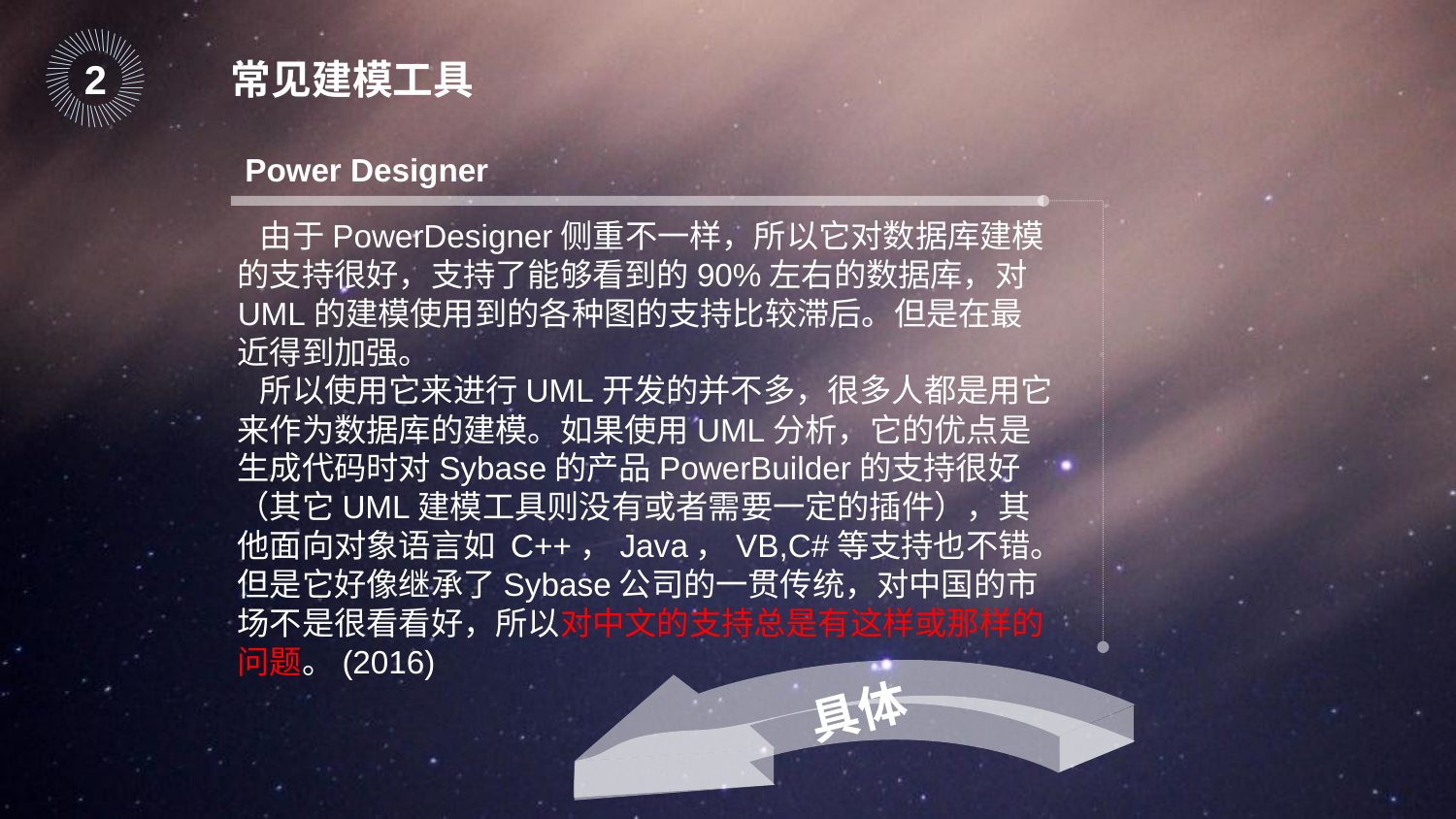

｜
｜
｜
｜
｜
｜
｜
｜
｜
｜
｜
｜
｜
｜
｜
｜
｜
｜
｜
｜
｜
｜
｜
｜
｜
｜
｜
｜
｜
｜
｜
｜
｜
｜
｜
｜
｜
｜
｜
｜
｜
｜
｜
｜
｜
｜
2
常见建模工具
Power Designer

  由于PowerDesigner侧重不一样，所以它对数据库建模的支持很好，支持了能够看到的90%左右的数据库，对UML的建模使用到的各种图的支持比较滞后。但是在最近得到加强。
  所以使用它来进行UML开发的并不多，很多人都是用它来作为数据库的建模。如果使用UML分析，它的优点是生成代码时对Sybase的产品PowerBuilder的支持很好（其它UML建模工具则没有或者需要一定的插件），其他面向对象语言如 C++，Java，VB,C#等支持也不错。但是它好像继承了Sybase公司的一贯传统，对中国的市场不是很看看好，所以对中文的支持总是有这样或那样的问题。(2016)

具体